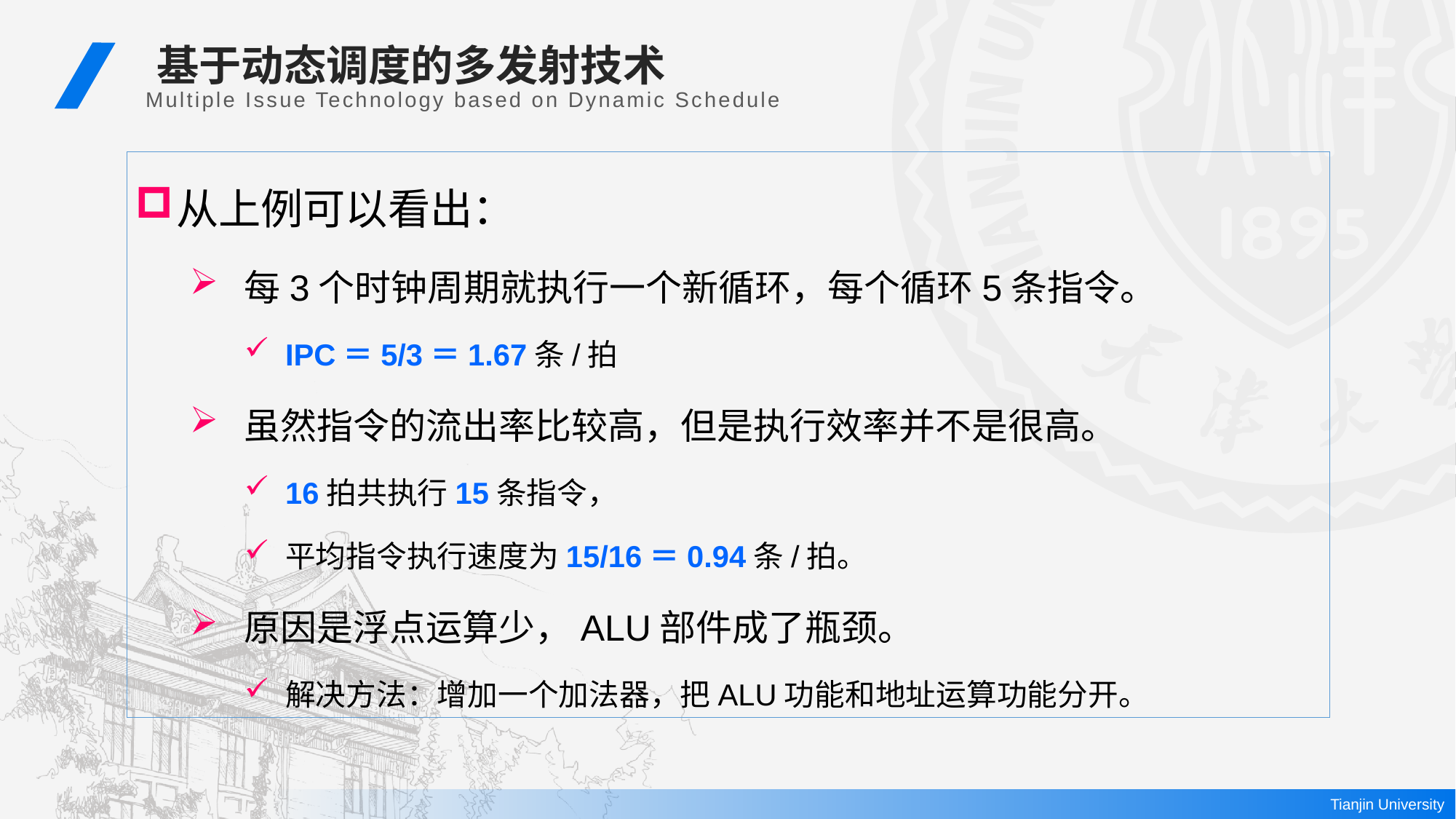

基于动态调度的多发射技术
Multiple Issue Technology based on Dynamic Schedule
从上例可以看出：
每3个时钟周期就执行一个新循环，每个循环5条指令。
IPC＝5/3＝1.67条/拍
虽然指令的流出率比较高，但是执行效率并不是很高。
16拍共执行15条指令，
平均指令执行速度为15/16＝0.94条/拍。
原因是浮点运算少，ALU部件成了瓶颈。
解决方法：增加一个加法器，把ALU功能和地址运算功能分开。